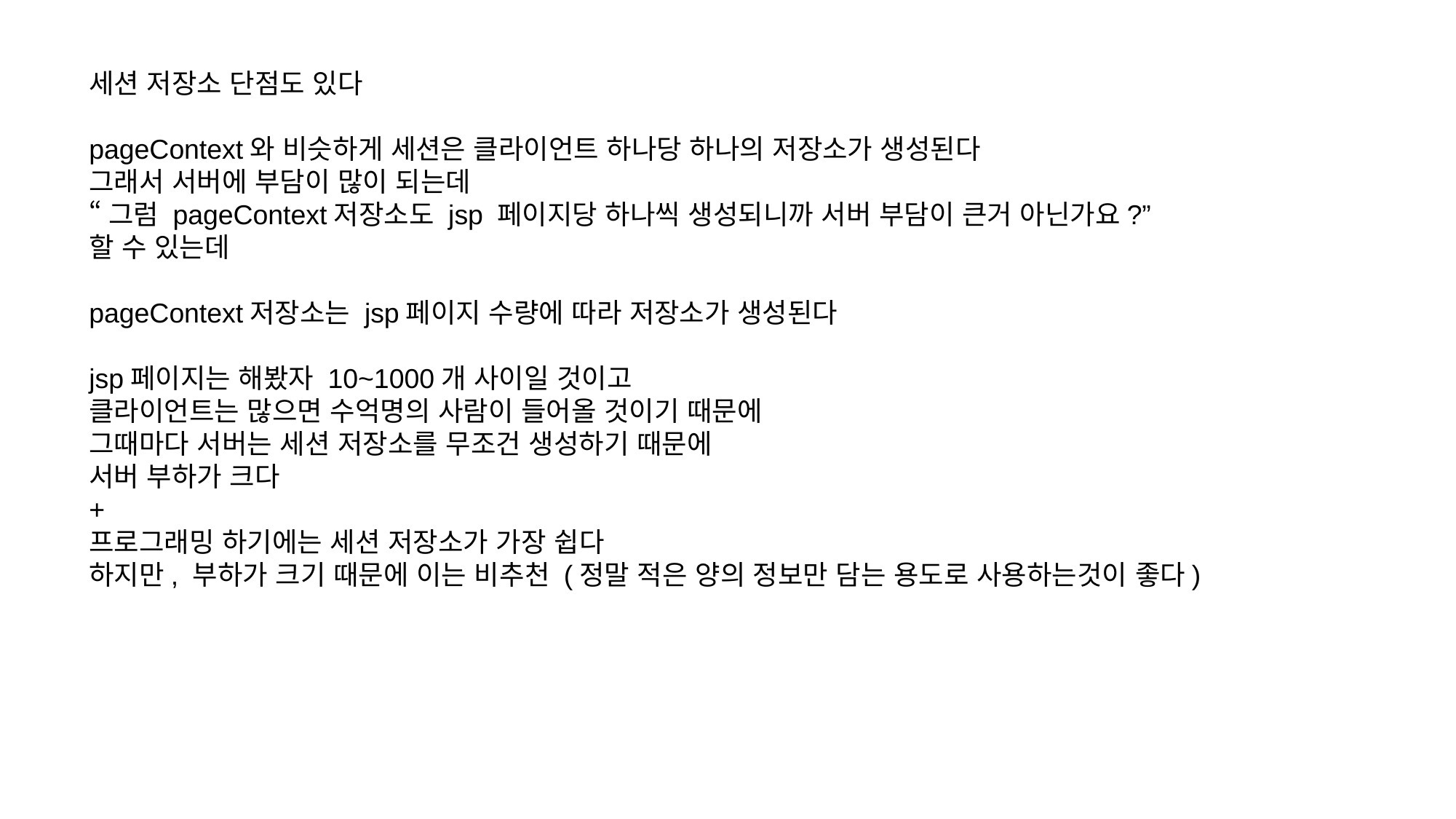

세션 저장소 단점도 있다

pageContext와 비슷하게 세션은 클라이언트 하나당 하나의 저장소가 생성된다
그래서 서버에 부담이 많이 되는데
“그럼 pageContext저장소도 jsp 페이지당 하나씩 생성되니까 서버 부담이 큰거 아닌가요?”
할 수 있는데

pageContext저장소는 jsp페이지 수량에 따라 저장소가 생성된다

jsp페이지는 해봤자 10~1000개 사이일 것이고
클라이언트는 많으면 수억명의 사람이 들어올 것이기 때문에
그때마다 서버는 세션 저장소를 무조건 생성하기 때문에
서버 부하가 크다
+
프로그래밍 하기에는 세션 저장소가 가장 쉽다
하지만, 부하가 크기 때문에 이는 비추천 (정말 적은 양의 정보만 담는 용도로 사용하는것이 좋다)